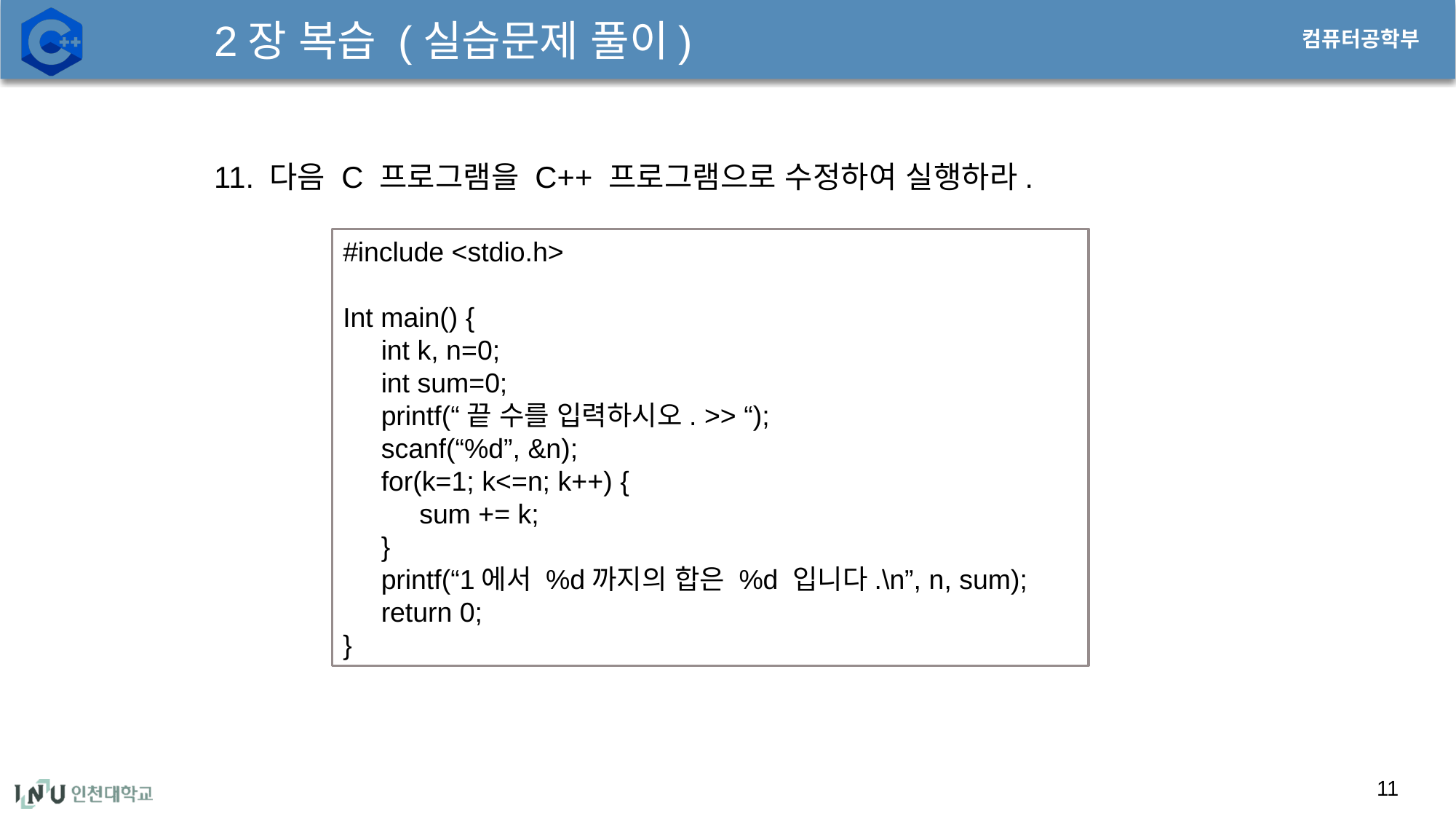

# 2장 복습 (실습문제 풀이)
11. 다음 C 프로그램을 C++ 프로그램으로 수정하여 실행하라.

#include <stdio.h>

Int main() {
     int k, n=0;
     int sum=0;
     printf(“끝 수를 입력하시오. >> “);
     scanf(“%d”, &n);
     for(k=1; k<=n; k++) {
          sum += k;
     }
     printf(“1에서 %d까지의 합은 %d 입니다.\n”, n, sum);
     return 0;
}